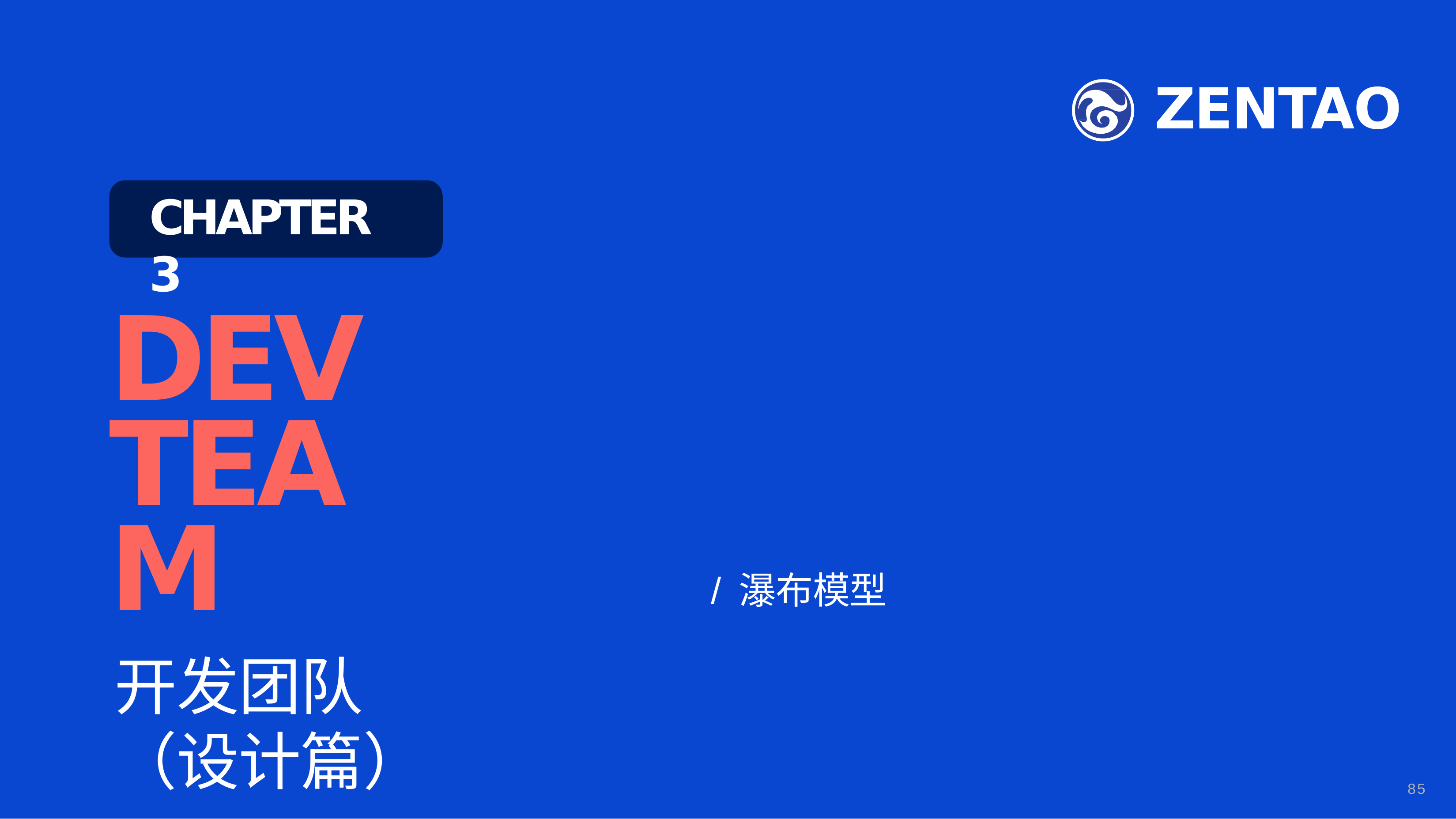

ZENTAO

CHAPTER 3
# DEV TEAM
开发团队（设计篇）
/ 瀑布模型
85